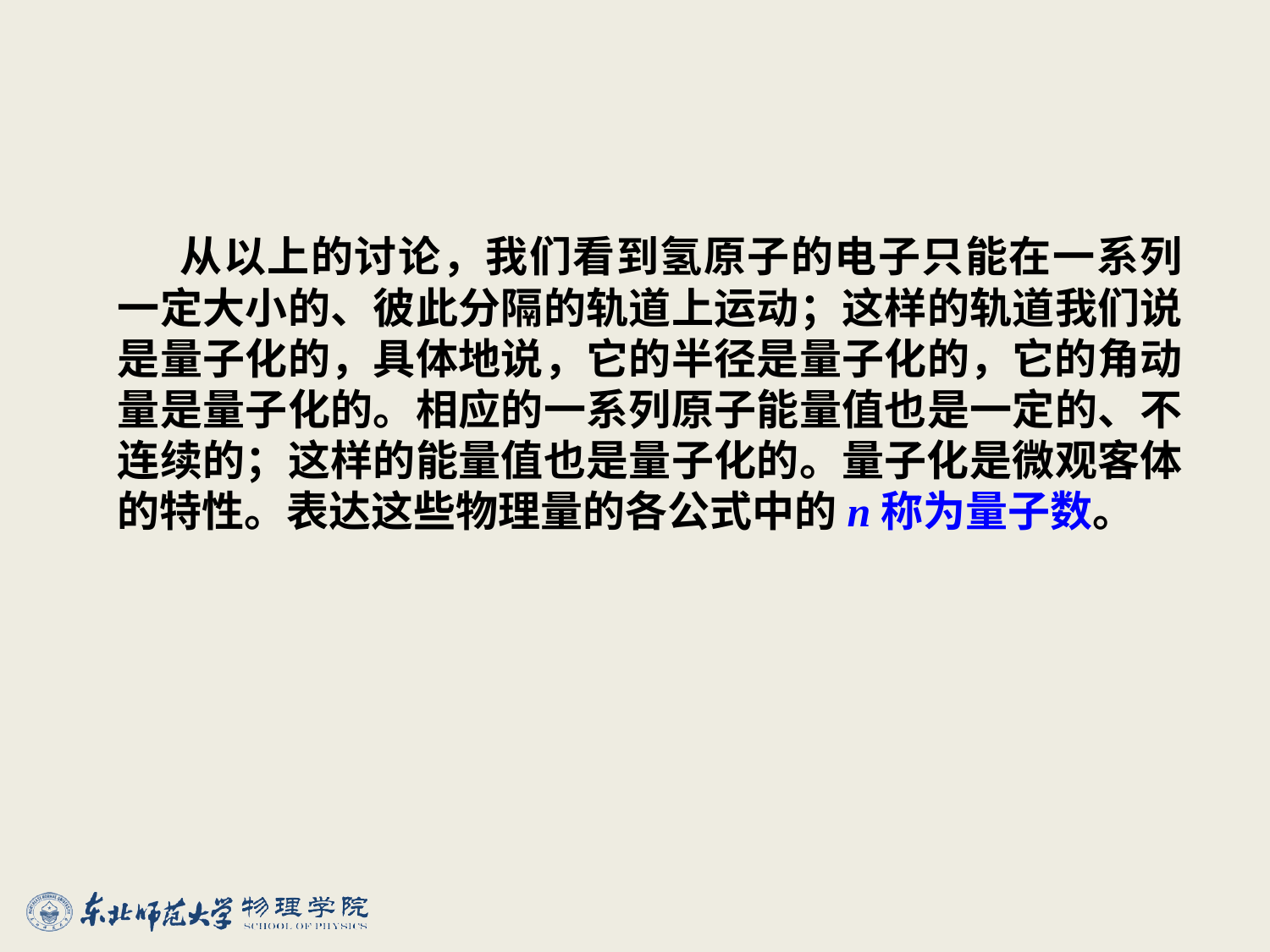

从以上的讨论，我们看到氢原子的电子只能在一系列一定大小的、彼此分隔的轨道上运动；这样的轨道我们说是量子化的，具体地说，它的半径是量子化的，它的角动量是量子化的。相应的一系列原子能量值也是一定的、不连续的；这样的能量值也是量子化的。量子化是微观客体的特性。表达这些物理量的各公式中的n称为量子数。